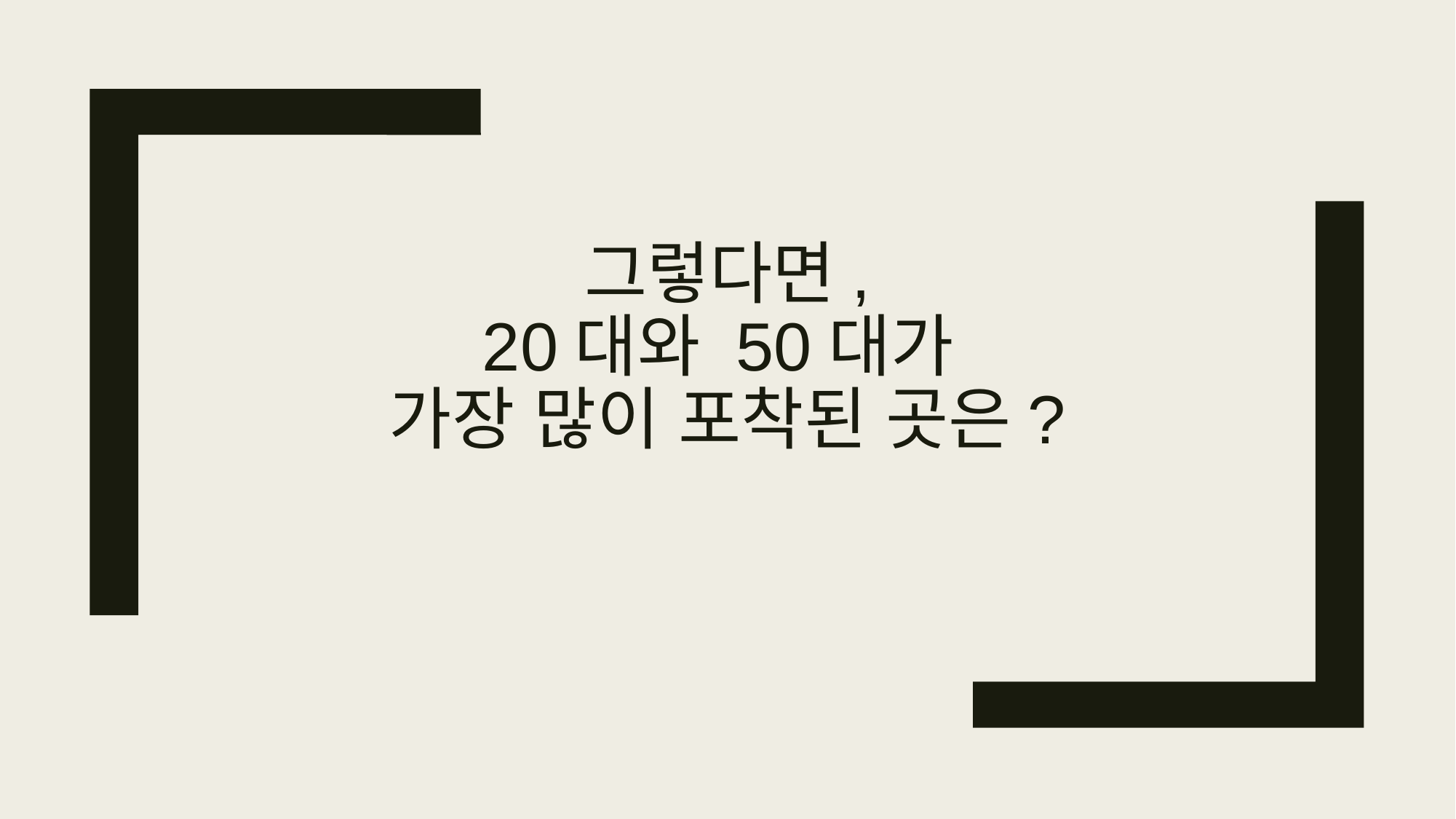

# 그렇다면, 20대와 50대가 가장 많이 포착된 곳은?